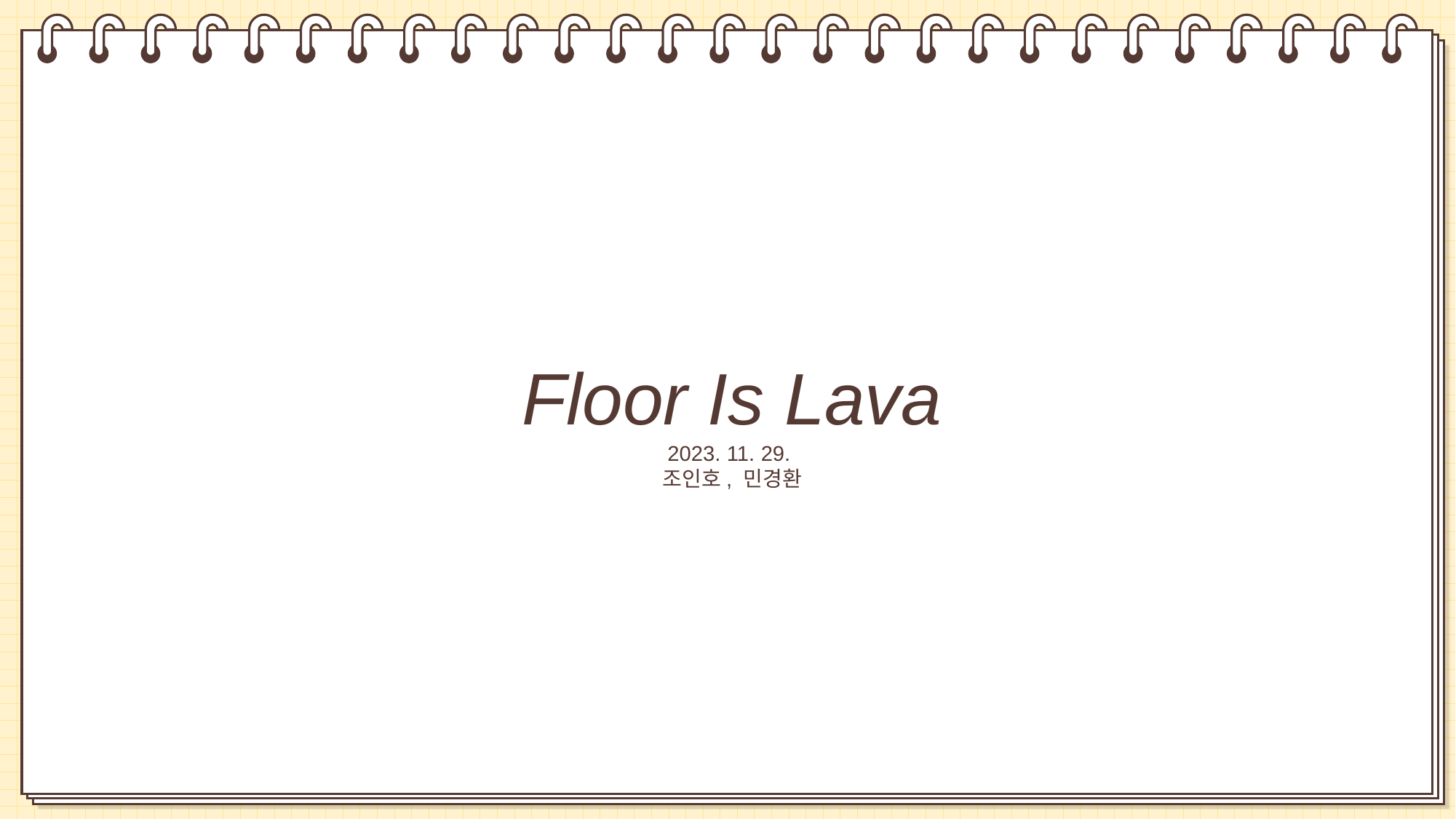

Floor Is Lava
2023. 11. 29.
조인호, 민경환